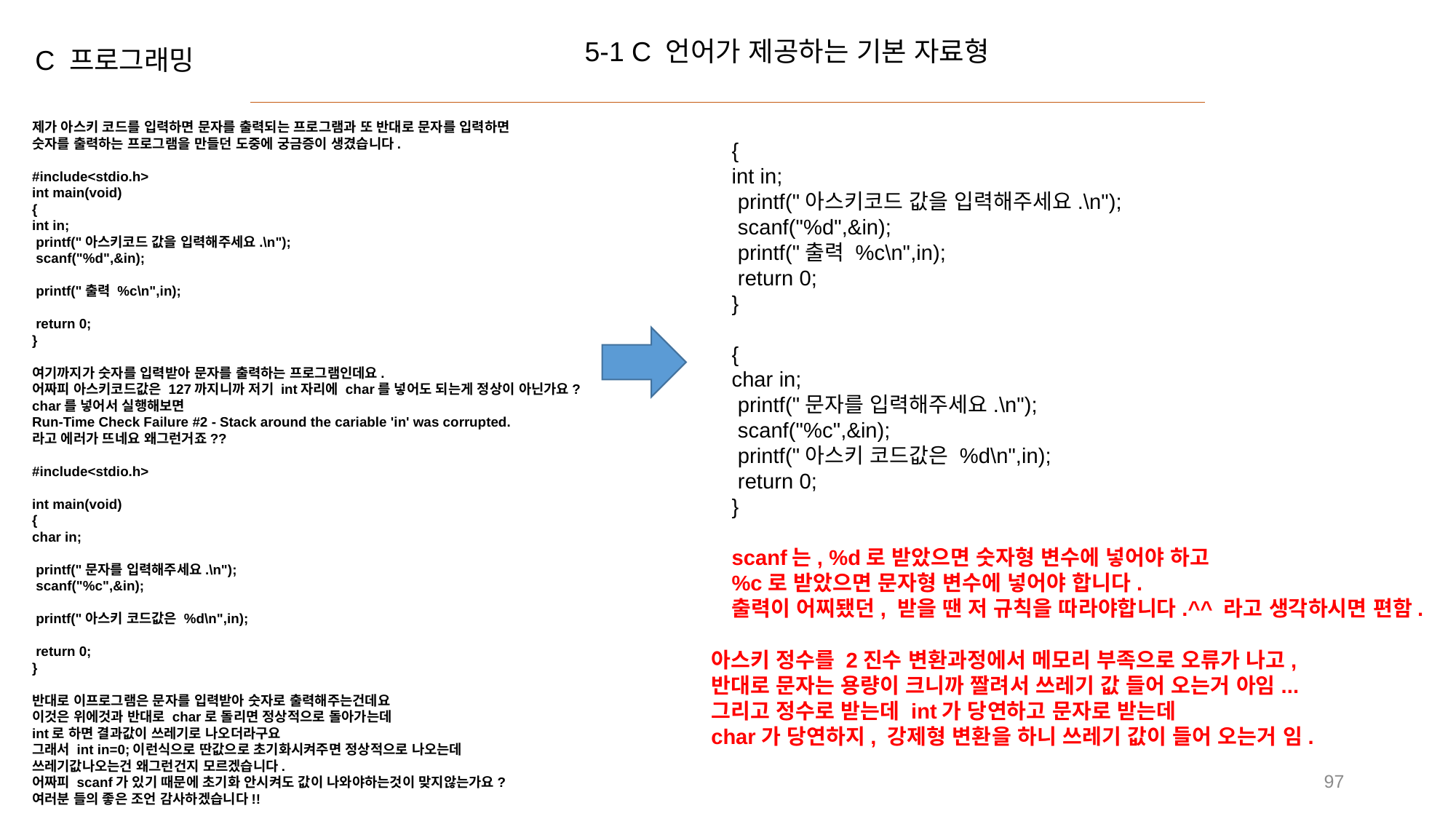

5-1 C 언어가 제공하는 기본 자료형
C 프로그래밍
제가 아스키 코드를 입력하면 문자를 출력되는 프로그램과 또 반대로 문자를 입력하면
숫자를 출력하는 프로그램을 만들던 도중에 궁금증이 생겼습니다.

#include<stdio.h>
int main(void)
{
int in;
 printf("아스키코드 값을 입력해주세요.\n");
 scanf("%d",&in);

 printf("출력 %c\n",in);

 return 0;
}

여기까지가 숫자를 입력받아 문자를 출력하는 프로그램인데요.
어짜피 아스키코드값은 127까지니까 저기 int자리에 char를 넣어도 되는게 정상이 아닌가요?
char를 넣어서 실행해보면
Run-Time Check Failure #2 - Stack around the cariable 'in' was corrupted.
라고 에러가 뜨네요 왜그런거죠??

#include<stdio.h>

int main(void)
{
char in;

 printf("문자를 입력해주세요.\n");
 scanf("%c",&in);

 printf("아스키 코드값은 %d\n",in);

 return 0;
}

반대로 이프로그램은 문자를 입력받아 숫자로 출력해주는건데요
이것은 위에것과 반대로 char로 돌리면 정상적으로 돌아가는데
int로 하면 결과값이 쓰레기로 나오더라구요
그래서 int in=0;이런식으로 딴값으로 초기화시켜주면 정상적으로 나오는데
쓰레기값나오는건 왜그런건지 모르겠습니다.
어짜피 scanf가 있기 때문에 초기화 안시켜도 값이 나와야하는것이 맞지않는가요?
여러분 들의 좋은 조언 감사하겠습니다!!
{
int in;
 printf("아스키코드 값을 입력해주세요.\n");
 scanf("%d",&in);
 printf("출력 %c\n",in);
 return 0;
}

{
char in;
 printf("문자를 입력해주세요.\n");
 scanf("%c",&in);
 printf("아스키 코드값은 %d\n",in);
 return 0;
}

scanf는, %d로 받았으면 숫자형 변수에 넣어야 하고
%c로 받았으면 문자형 변수에 넣어야 합니다.
출력이 어찌됐던, 받을 땐 저 규칙을 따라야합니다.^^ 라고 생각하시면 편함.

아스키 정수를 2진수 변환과정에서 메모리 부족으로 오류가 나고,
반대로 문자는 용량이 크니까 짤려서 쓰레기 값 들어 오는거 아임...
그리고 정수로 받는데 int가 당연하고 문자로 받는데
char가 당연하지, 강제형 변환을 하니 쓰레기 값이 들어 오는거 임.
97